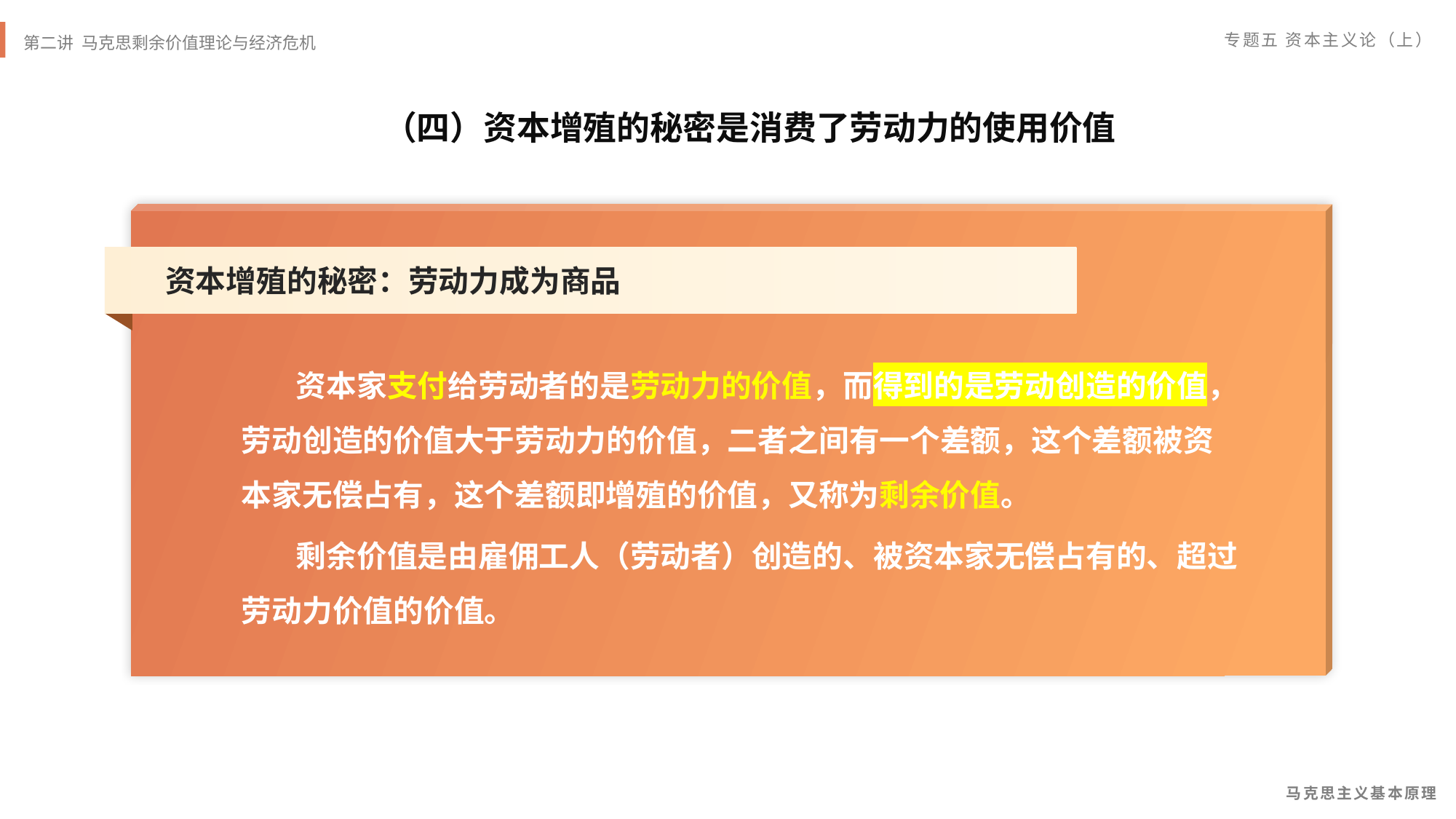

（四）资本增殖的秘密是消费了劳动力的使用价值

资本增殖的秘密：劳动力成为商品

资本家支付给劳动者的是劳动力的价值，而得到的是劳动创造的价值，劳动创造的价值大于劳动力的价值，二者之间有一个差额，这个差额被资本家无偿占有，这个差额即增殖的价值，又称为剩余价值。
剩余价值是由雇佣工人（劳动者）创造的、被资本家无偿占有的、超过劳动力价值的价值。